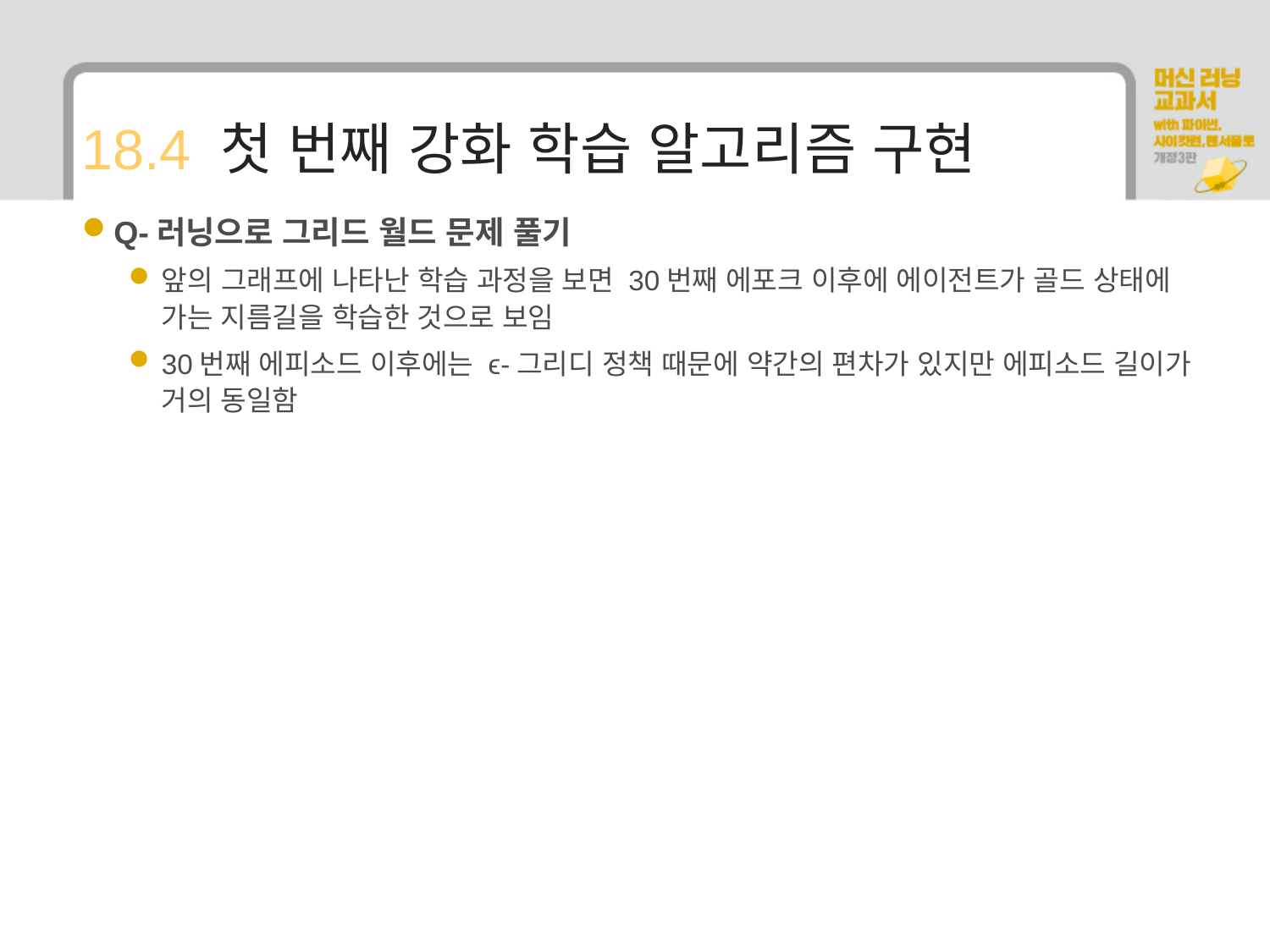

# 18.4 첫 번째 강화 학습 알고리즘 구현
Q-러닝으로 그리드 월드 문제 풀기
앞의 그래프에 나타난 학습 과정을 보면 30번째 에포크 이후에 에이전트가 골드 상태에 가는 지름길을 학습한 것으로 보임
30번째 에피소드 이후에는 ϵ-그리디 정책 때문에 약간의 편차가 있지만 에피소드 길이가 거의 동일함